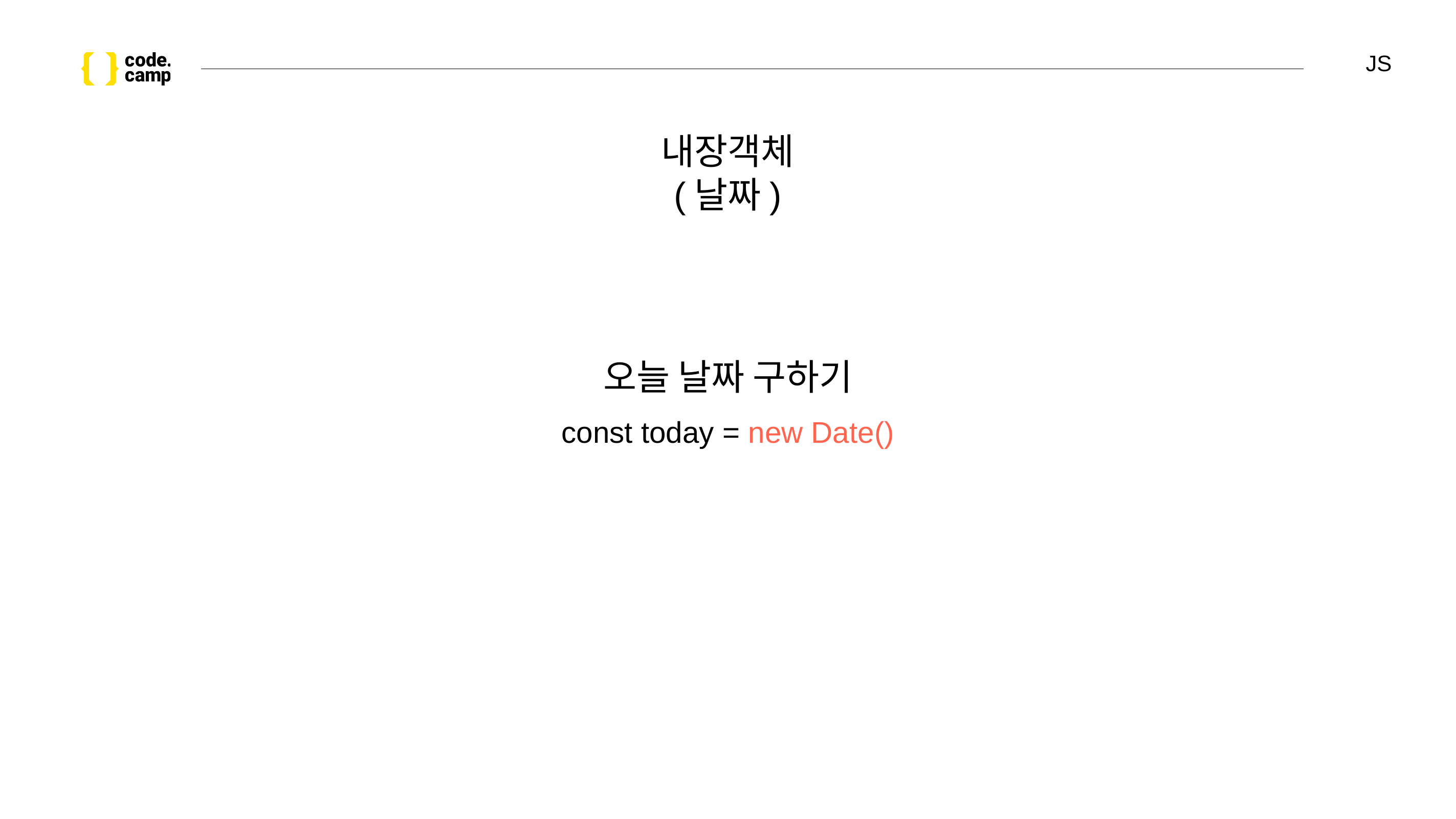

# JS

내장객체
(날짜)
오늘 날짜 구하기
const today = new Date()